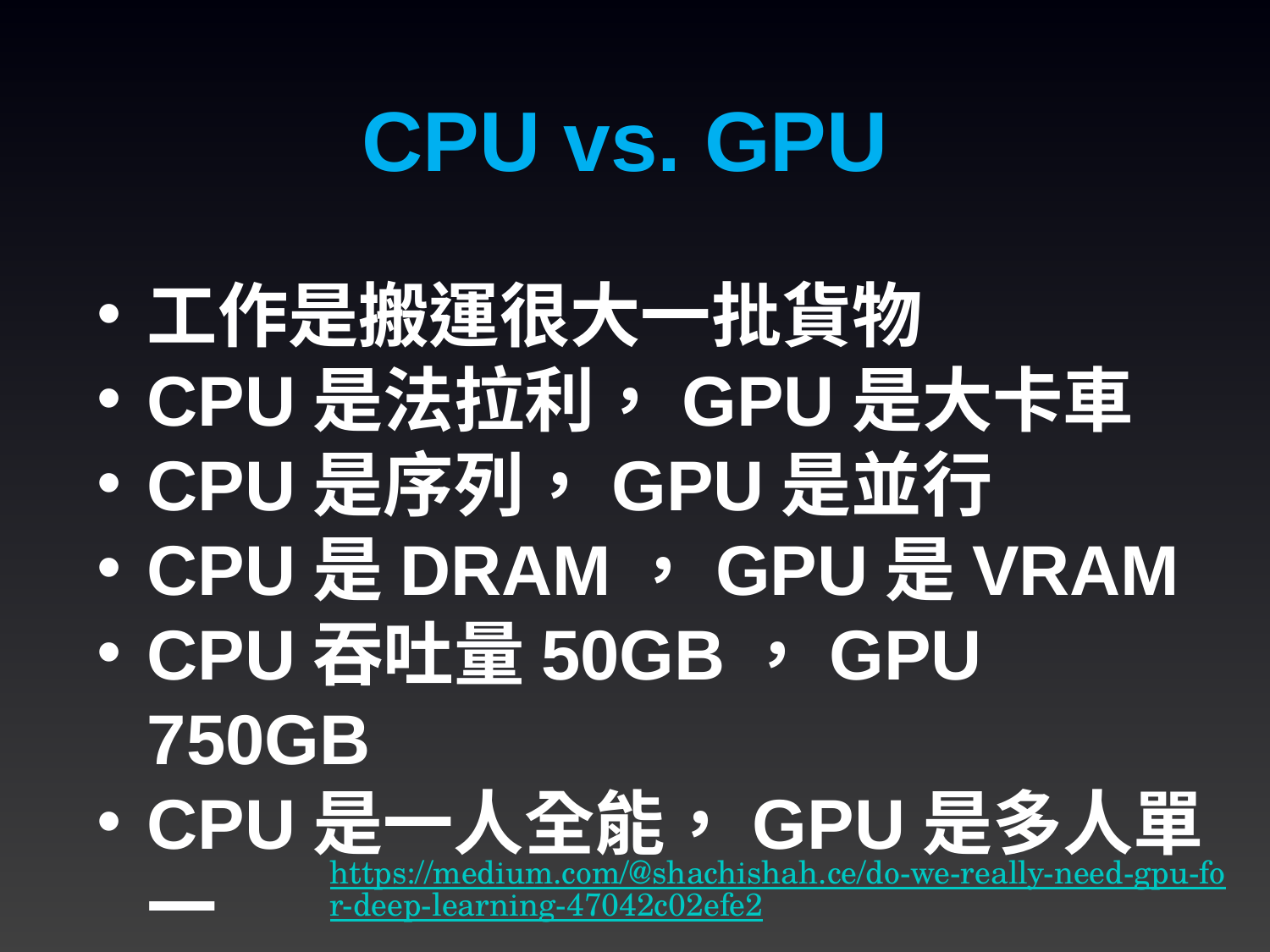

CPU vs. GPU
工作是搬運很大一批貨物
CPU是法拉利，GPU是大卡車
CPU是序列，GPU是並行
CPU是DRAM，GPU是VRAM
CPU吞吐量50GB，GPU 750GB
CPU是一人全能，GPU是多人單一
https://medium.com/@shachishah.ce/do-we-really-need-gpu-for-deep-learning-47042c02efe2